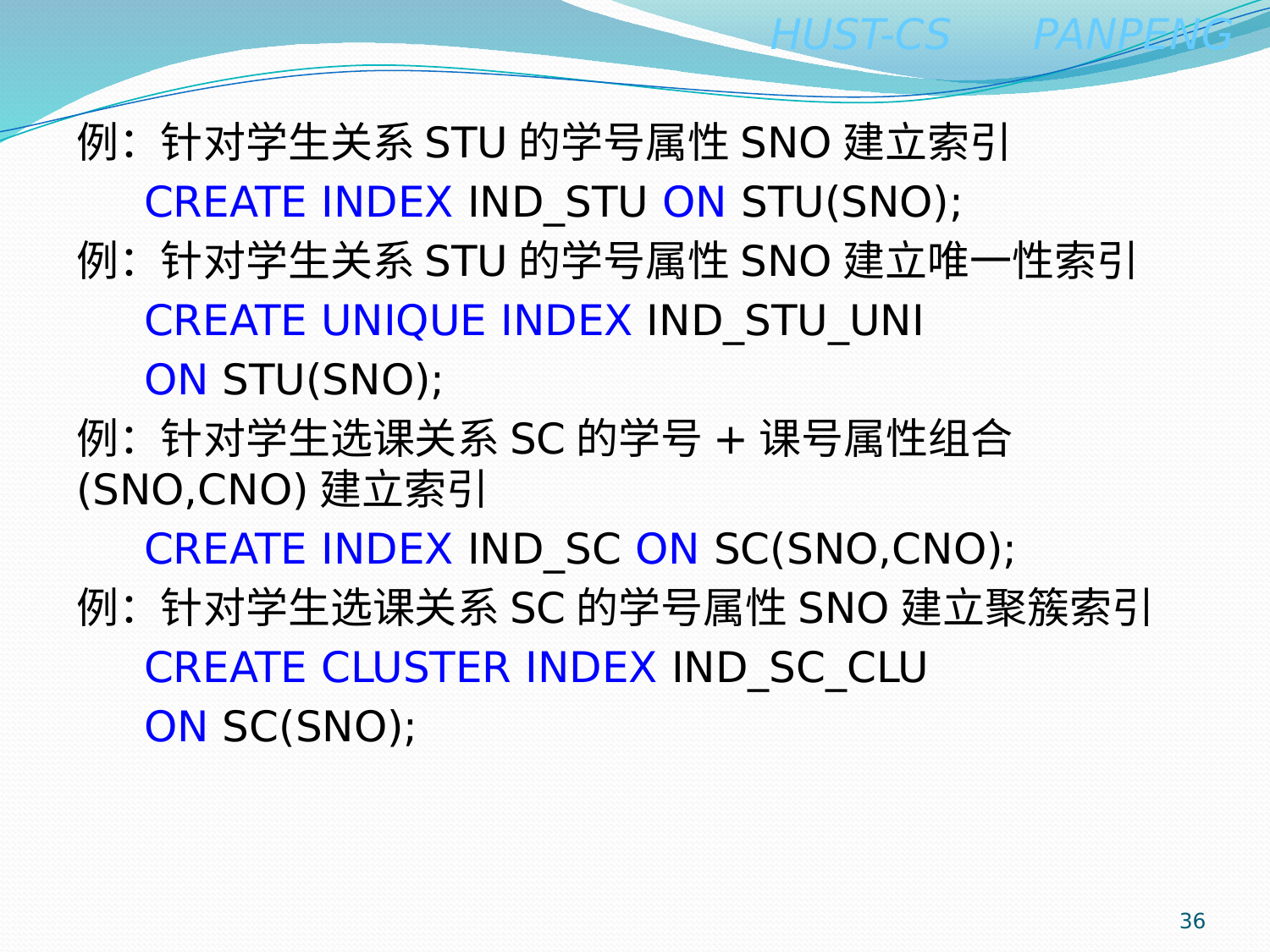

例：针对学生关系STU的学号属性SNO建立索引
     CREATE INDEX IND_STU ON STU(SNO);
例：针对学生关系STU的学号属性SNO建立唯一性索引
     CREATE UNIQUE INDEX IND_STU_UNI
     ON STU(SNO);
例：针对学生选课关系SC的学号+课号属性组合(SNO,CNO)建立索引
     CREATE INDEX IND_SC ON SC(SNO,CNO);
例：针对学生选课关系SC的学号属性SNO建立聚簇索引
     CREATE CLUSTER INDEX IND_SC_CLU
     ON SC(SNO);
36